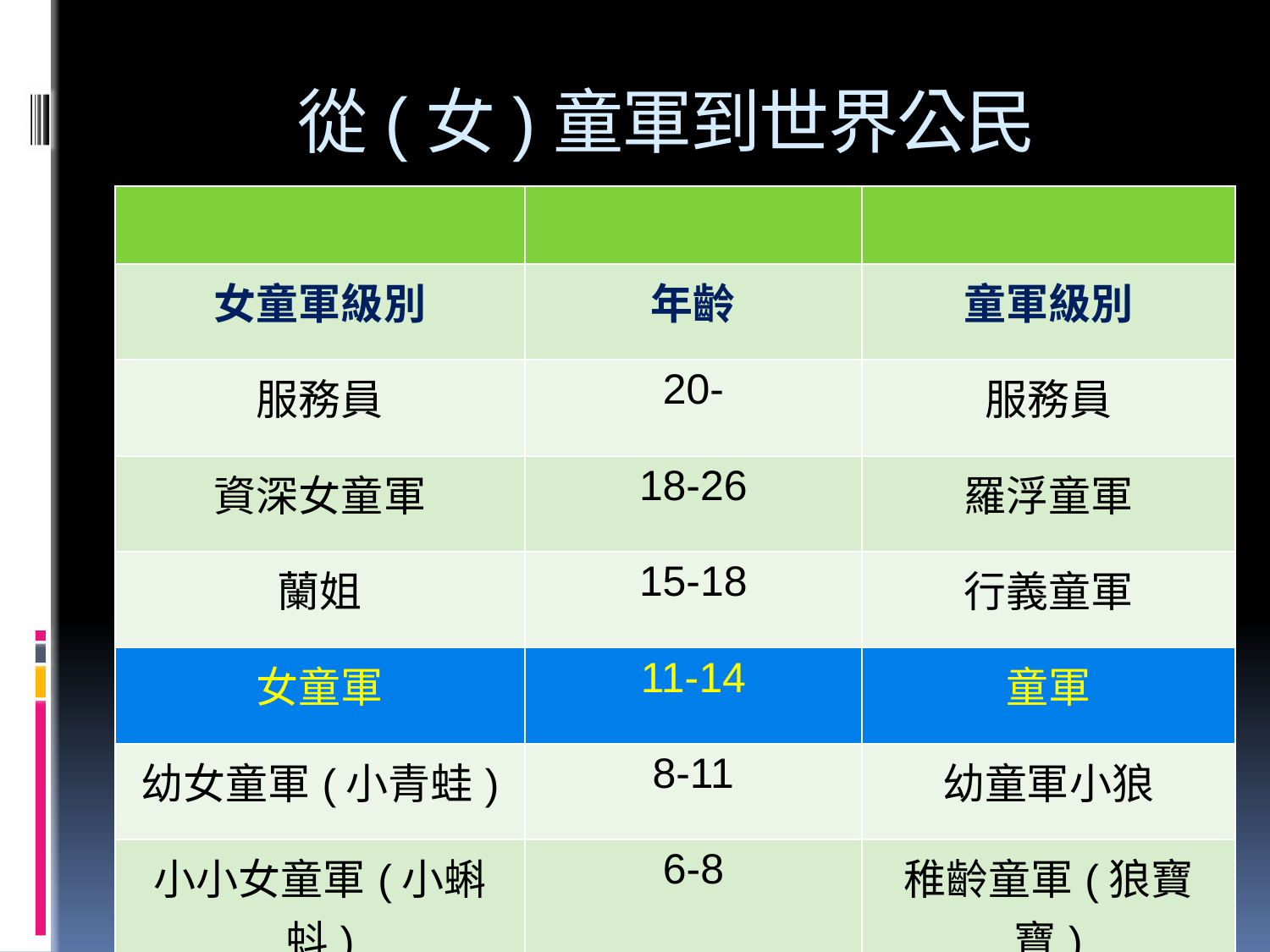

# 從(女)童軍到世界公民
|  |  |  |
| --- | --- | --- |
| 女童軍級別 | 年齡 | 童軍級別 |
| 服務員 | 20- | 服務員 |
| 資深女童軍 | 18-26 | 羅浮童軍 |
| 蘭姐 | 15-18 | 行義童軍 |
| 女童軍 | 11-14 | 童軍 |
| 幼女童軍(小青蛙) | 8-11 | 幼童軍小狼 |
| 小小女童軍(小蝌蚪) | 6-8 | 稚齡童軍(狼寶寶) |